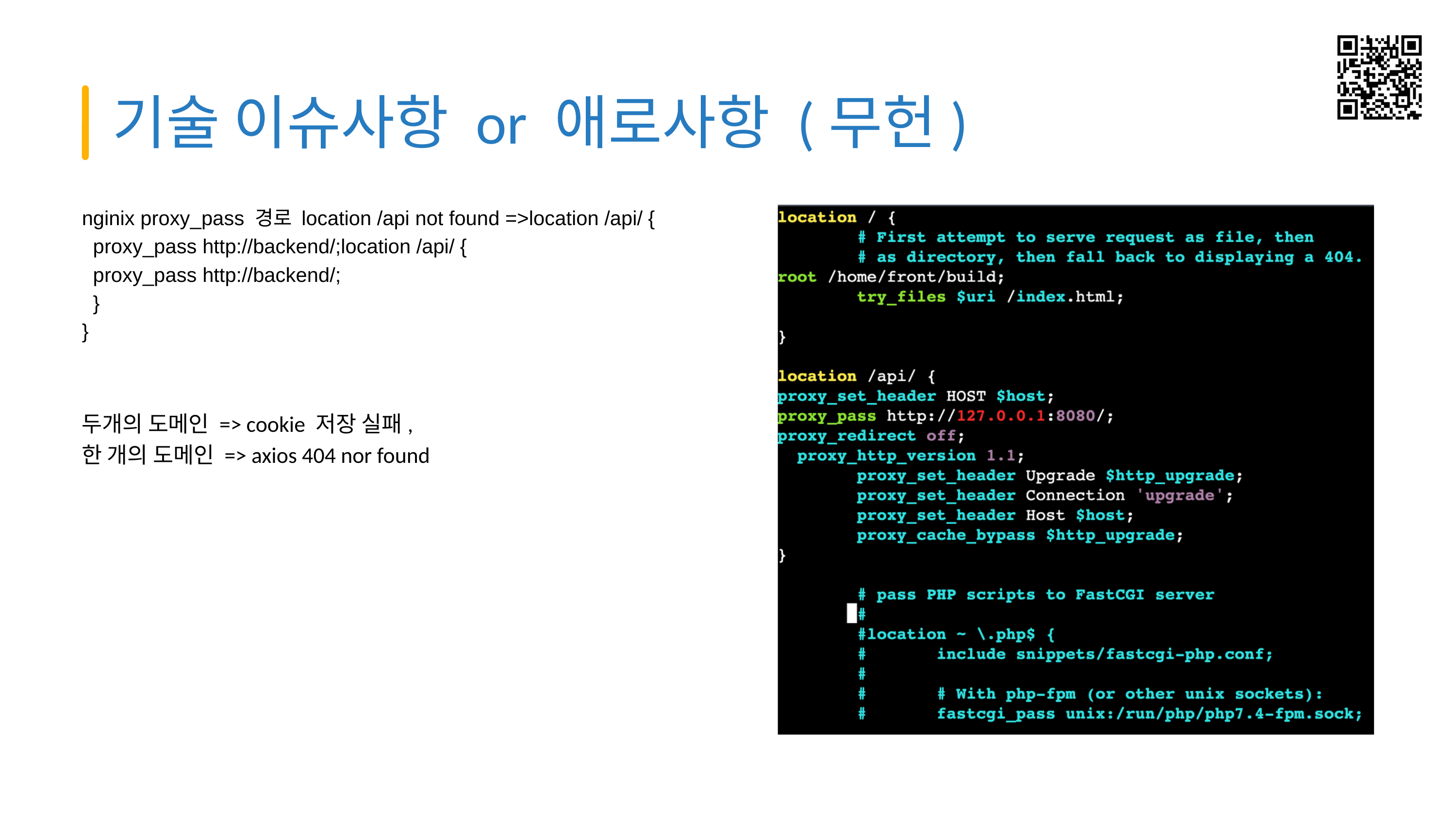

기술 이슈사항 or 애로사항 (무헌)
nginix proxy_pass 경로 location /api not found =>location /api/ {
  proxy_pass http://backend/;location /api/ {
  proxy_pass http://backend/;
  }
}

두개의 도메인 => cookie 저장 실패,
한 개의 도메인 => axios 404 nor found